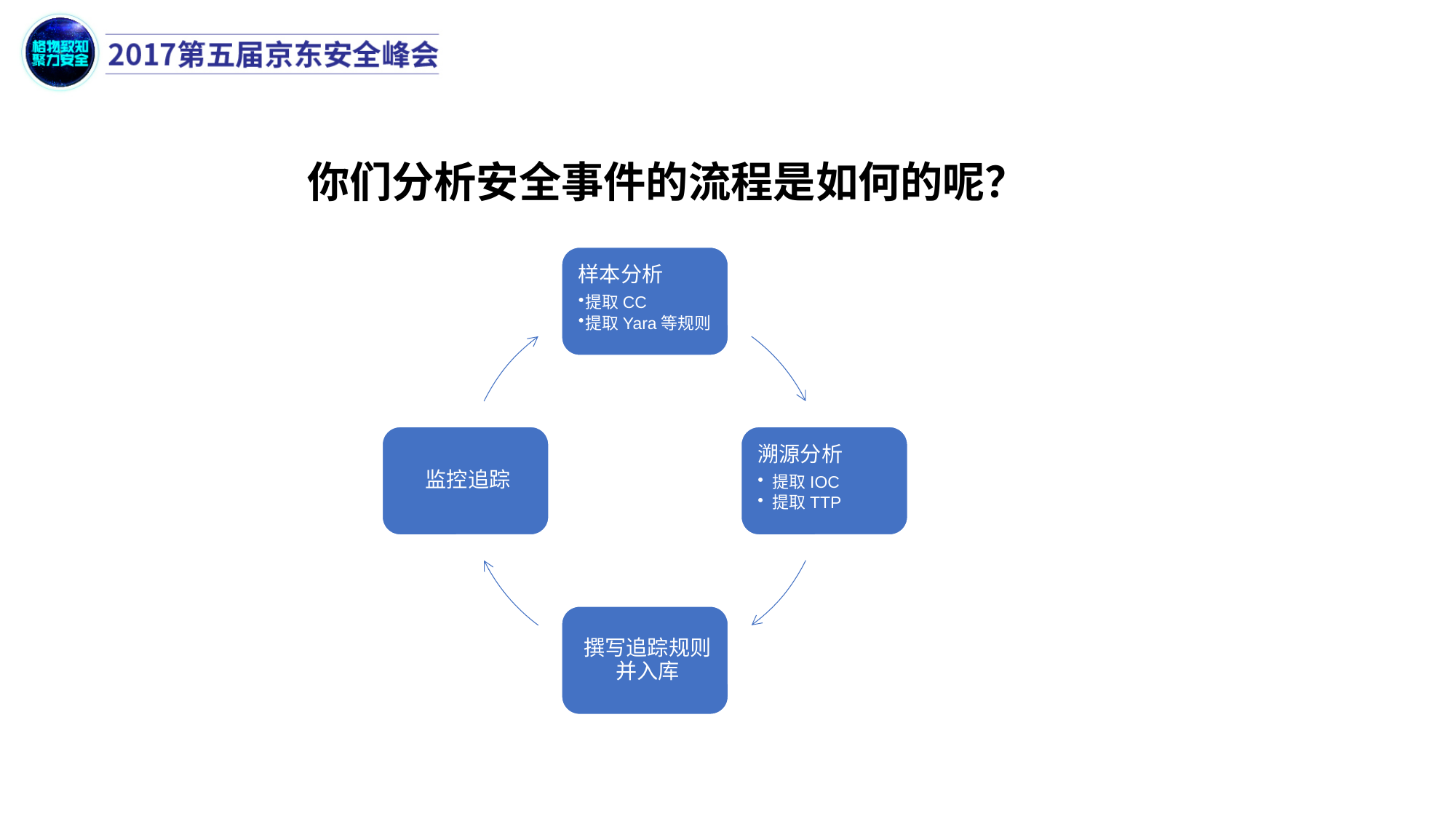

你们分析安全事件的流程是如何的呢？
样本分析
提取CC
提取Yara等规则
溯源分析
 提取IOC
 提取TTP
撰写追踪规则并入库
监控追踪